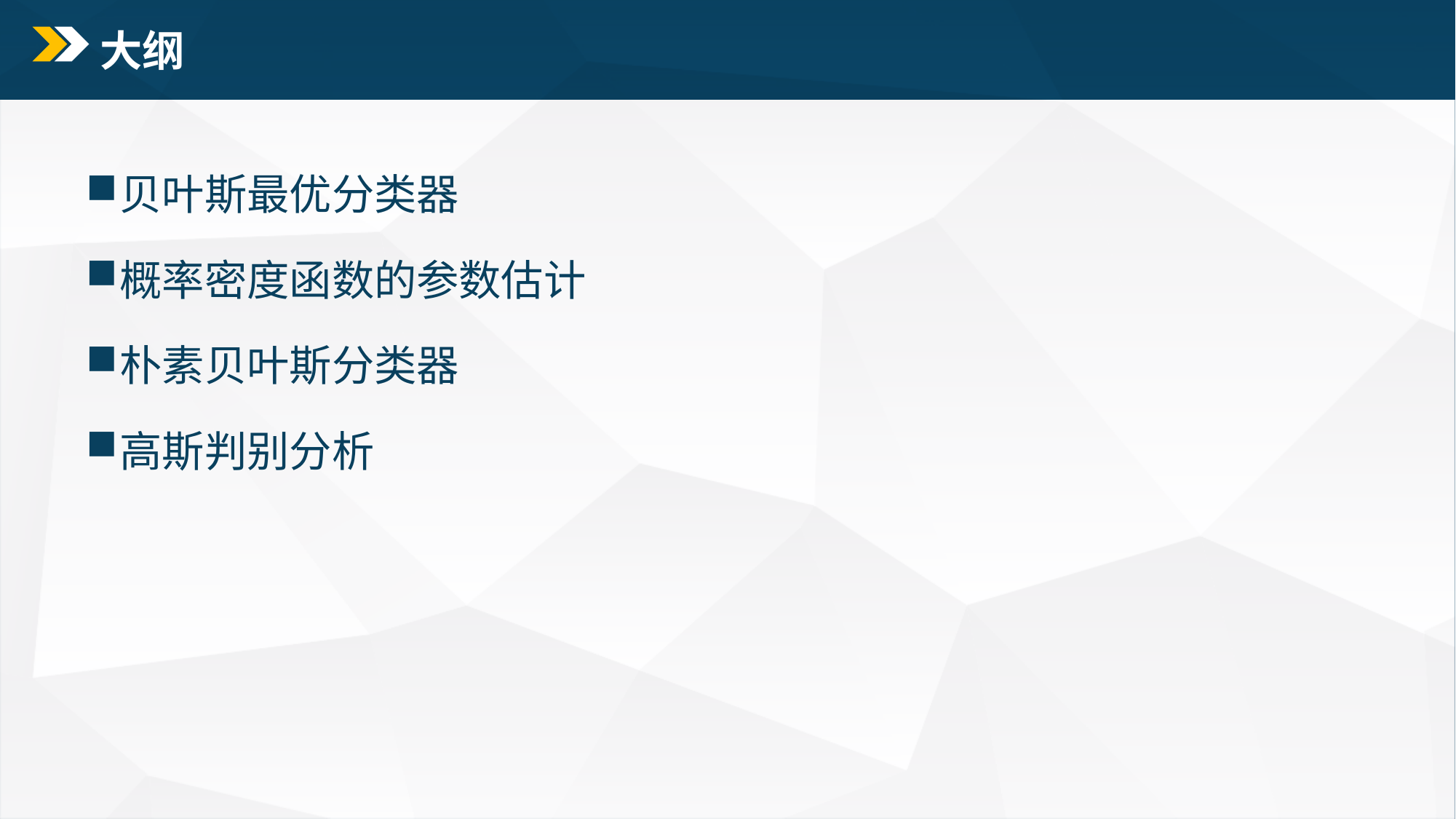

# 大纲
贝叶斯最优分类器
概率密度函数的参数估计
朴素贝叶斯分类器
高斯判别分析